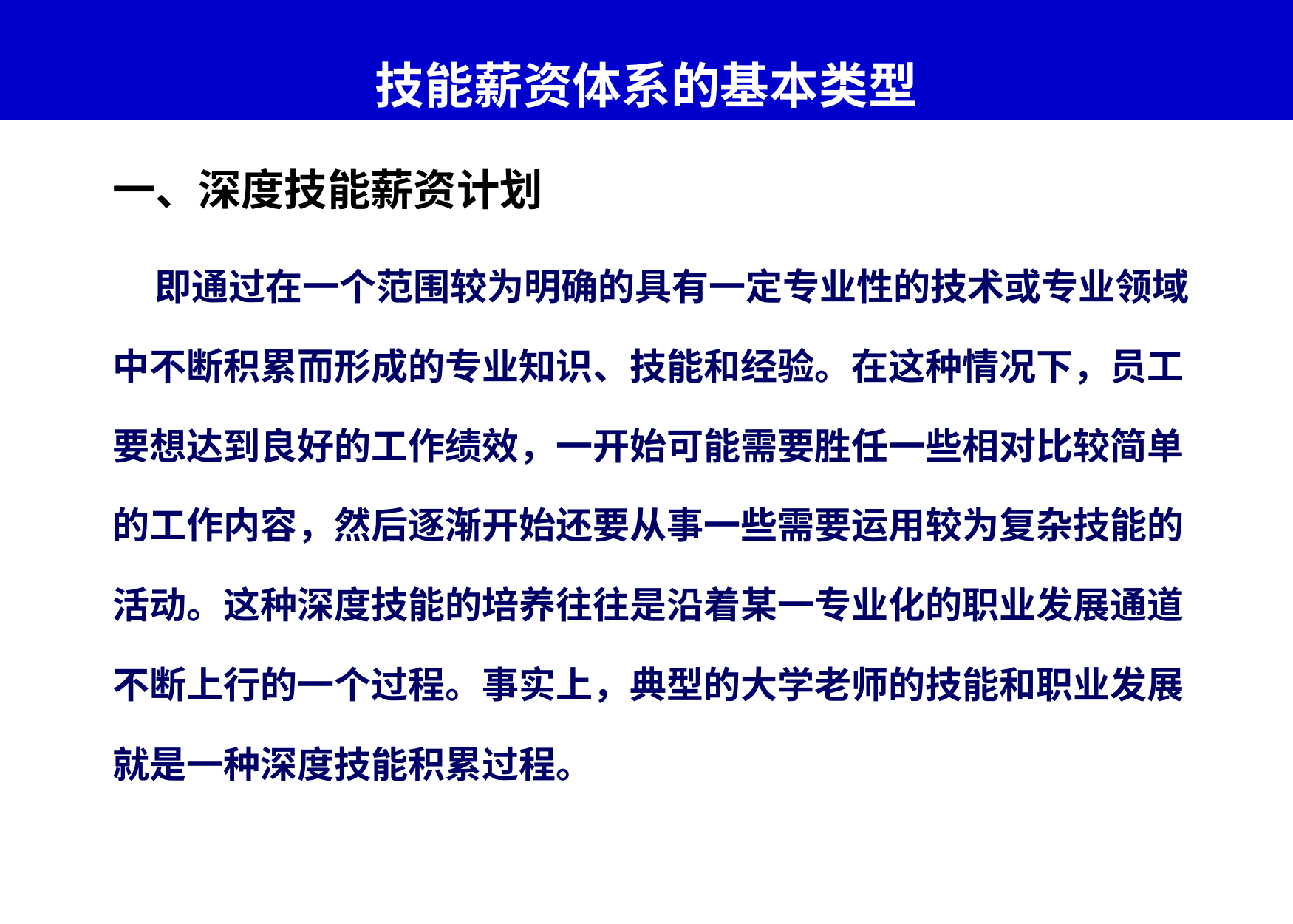

# 技能薪资体系的基本类型
一、深度技能薪资计划

    即通过在一个范围较为明确的具有一定专业性的技术或专业领域中不断积累而形成的专业知识、技能和经验。在这种情况下，员工要想达到良好的工作绩效，一开始可能需要胜任一些相对比较简单的工作内容，然后逐渐开始还要从事一些需要运用较为复杂技能的活动。这种深度技能的培养往往是沿着某一专业化的职业发展通道不断上行的一个过程。事实上，典型的大学老师的技能和职业发展就是一种深度技能积累过程。